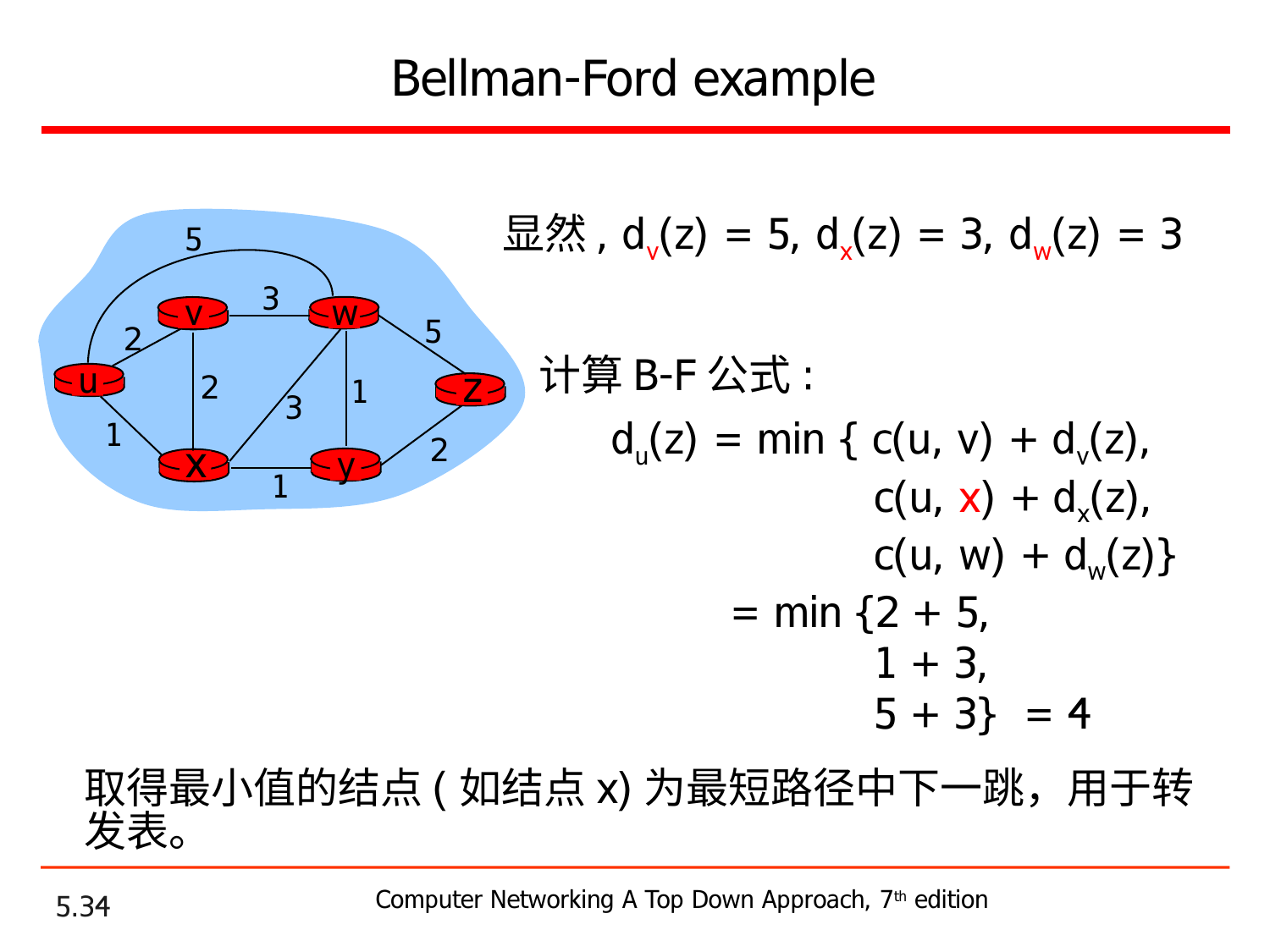

# Bellman-Ford example
显然, dv(z) = 5, dx(z) = 3, dw(z) = 3

5

3
v

w

5

2

u

z

2

1

3

1
2
x

y

1

计算B-F公式:
du(z) = min { c(u, v) + dv(z),
                    c(u, x) + dx(z),
                    c(u, w) + dw(z)}
         = min {2 + 5,
                    1 + 3,
                    5 + 3}  = 4
取得最小值的结点(如结点x)为最短路径中下一跳，用于转发表。